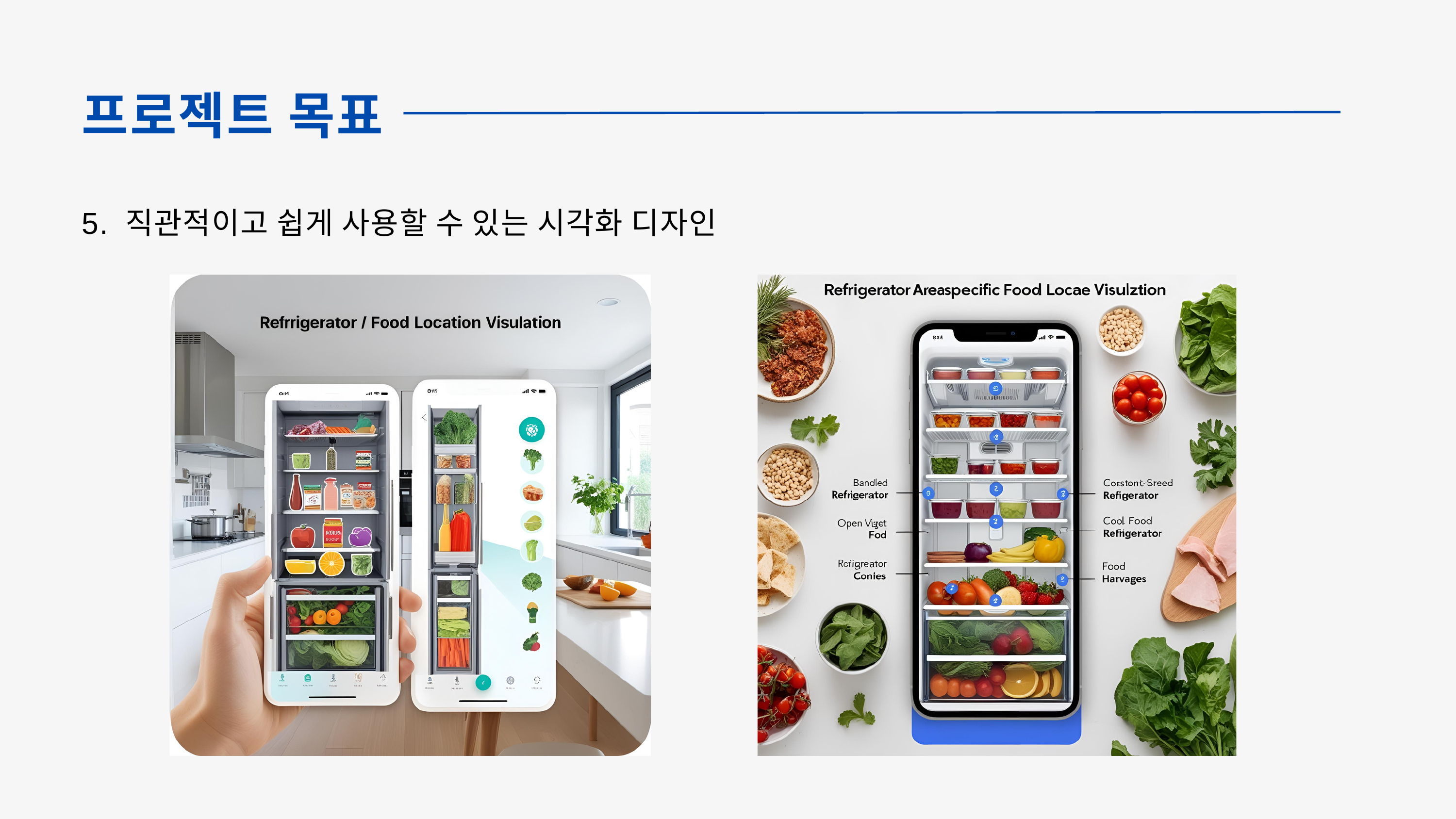

프로젝트 목표

5. 직관적이고 쉽게 사용할 수 있는 시각화 디자인